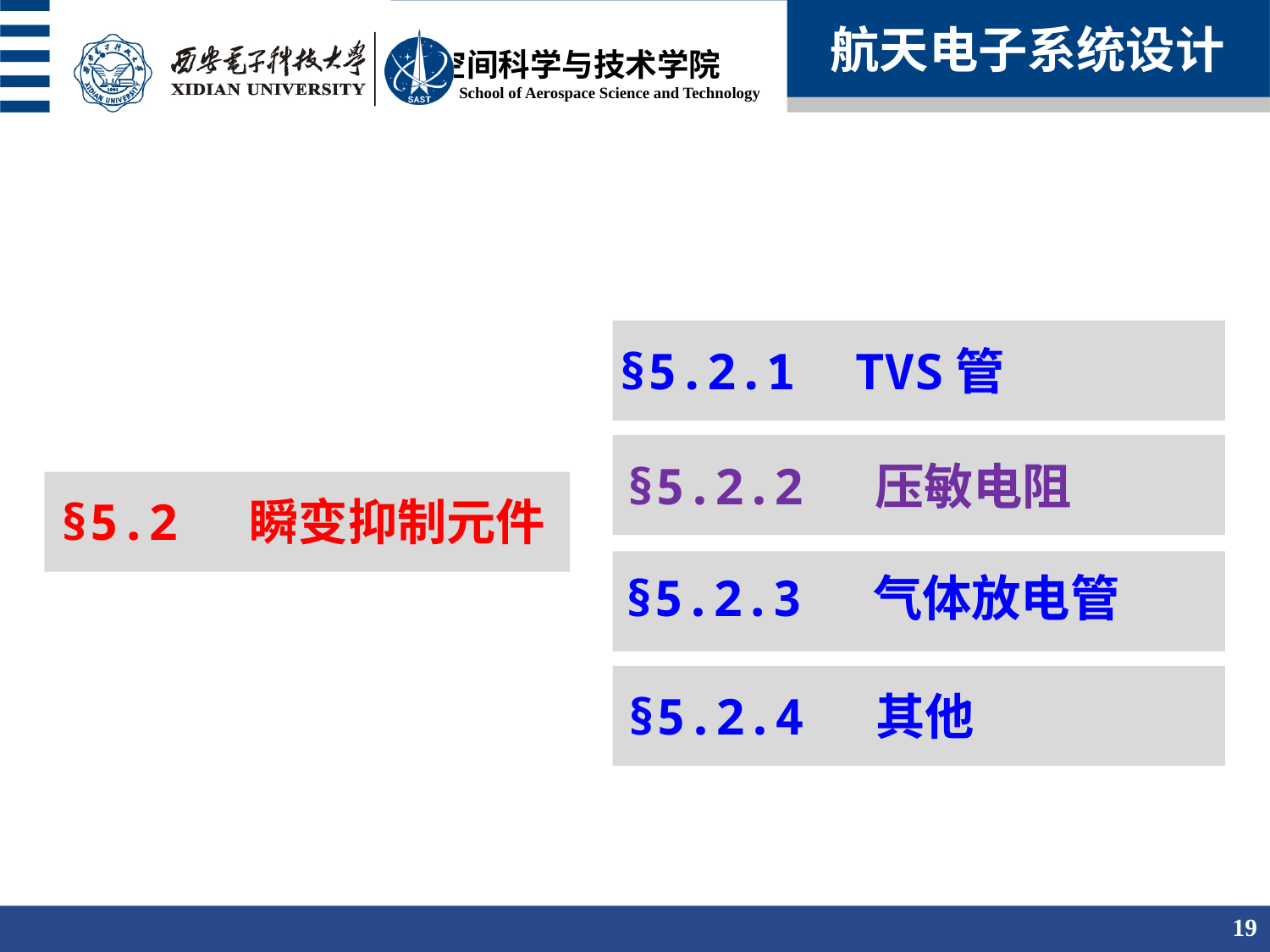

航天电子系统设计

§5.2.1  TVS管

§5.2.2  压敏电阻

§5.2  瞬变抑制元件

§5.2.3  气体放电管

§5.2.4  其他